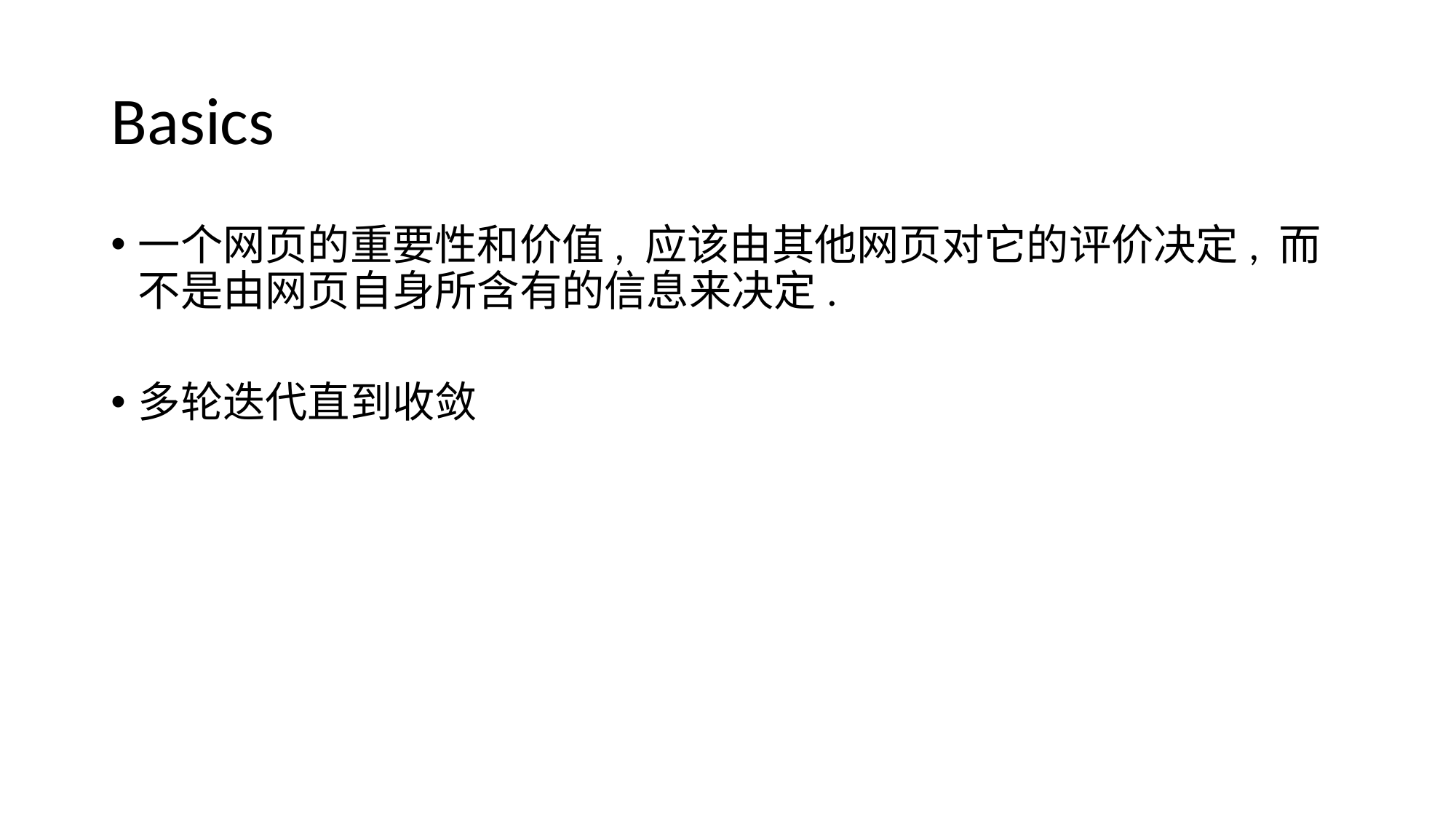

# Basics
一个网页的重要性和价值, 应该由其他网页对它的评价决定, 而不是由网页自身所含有的信息来决定.
多轮迭代直到收敛